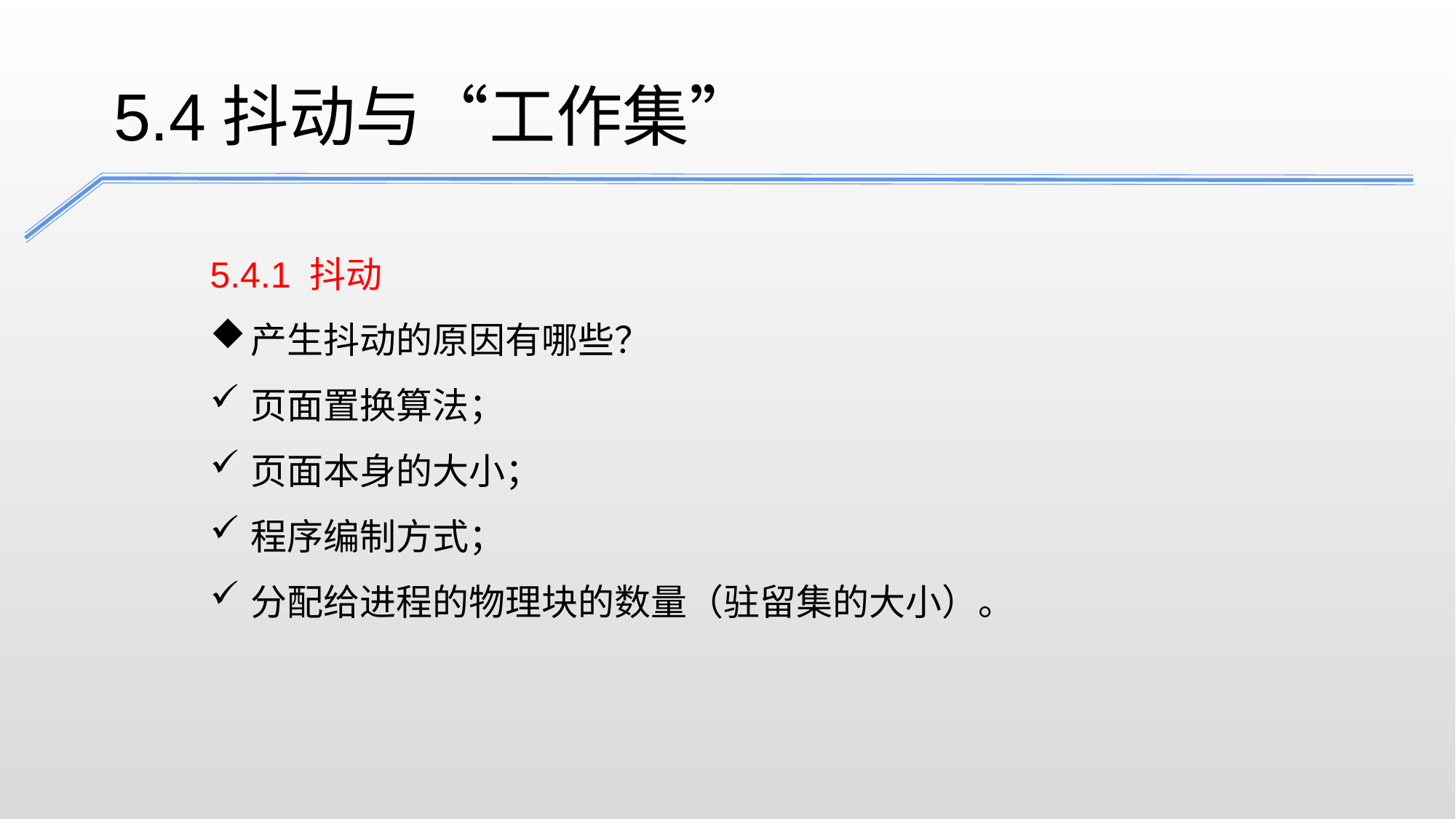

5.4抖动与“工作集”

5.4.1 抖动
产生抖动的原因有哪些？
页面置换算法；
页面本身的大小；
程序编制方式；
分配给进程的物理块的数量（驻留集的大小）。